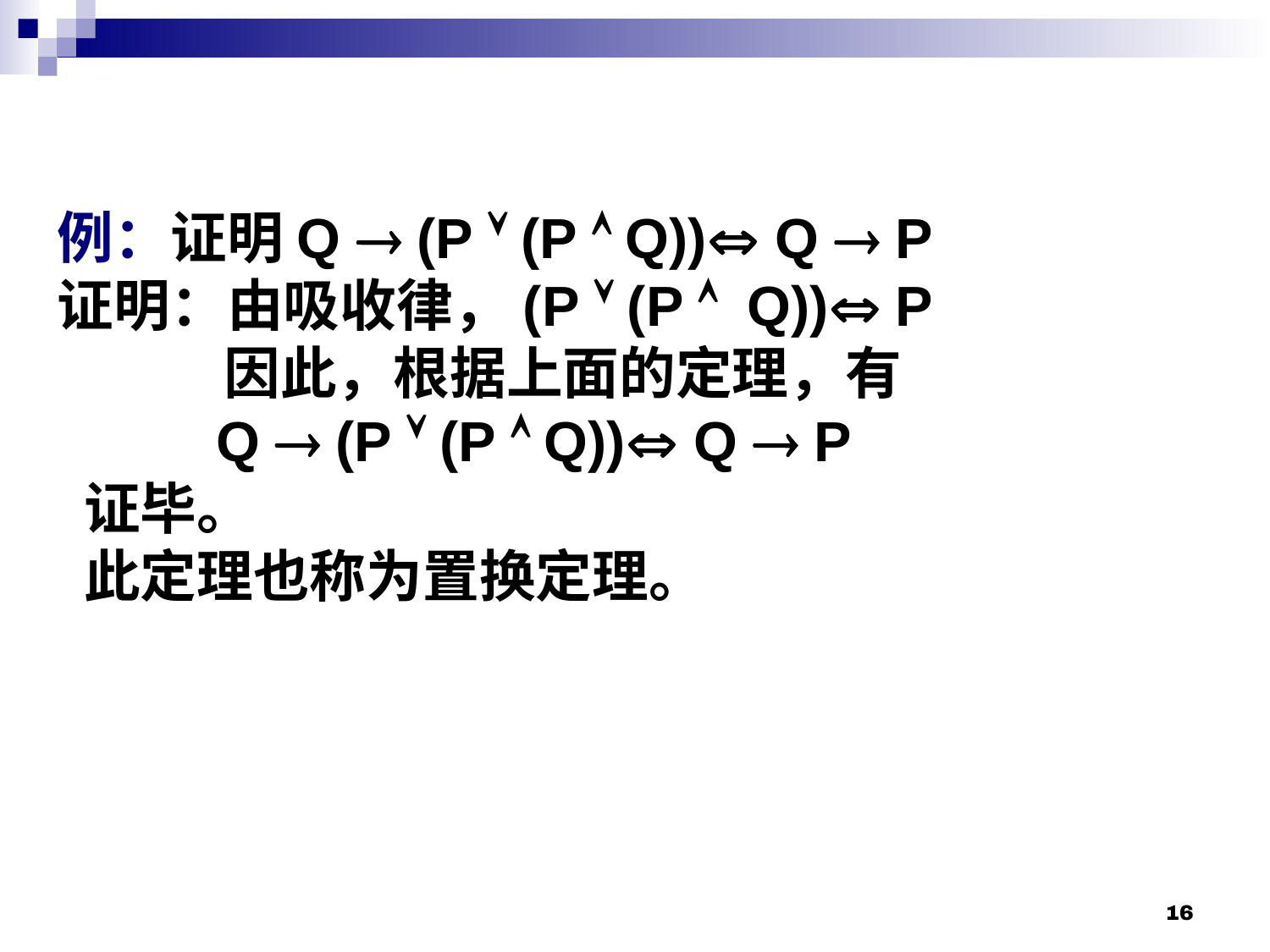

例：证明Q → (P ∨ (P ∧ Q))⇔ Q → P
证明：由吸收律，(P ∨ (P ∧  Q))⇔ P
	  因此，根据上面的定理，有
	  Q → (P ∨ (P ∧ Q))⇔ Q → P
 证毕。
 此定理也称为置换定理。
16